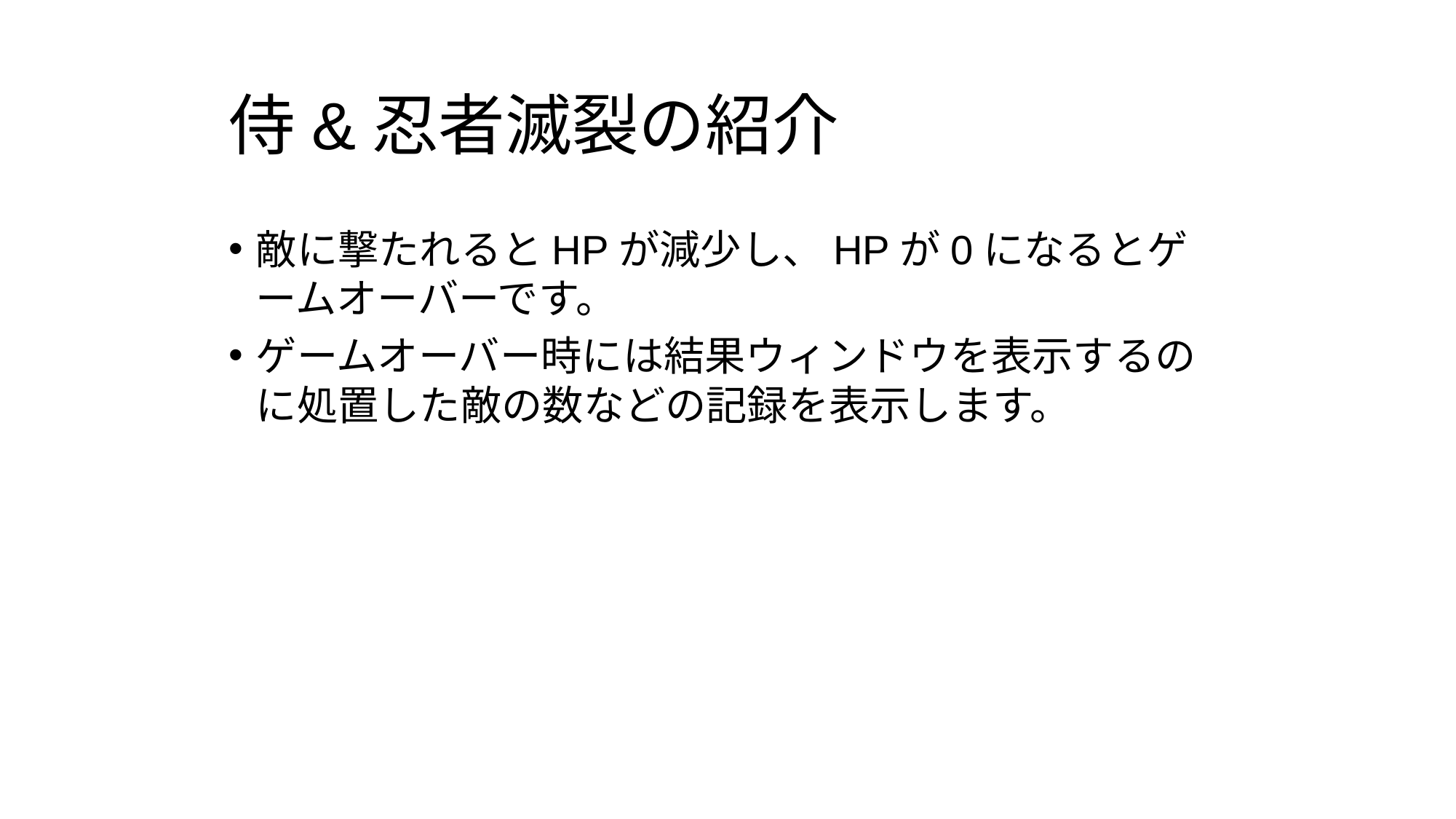

# 侍&忍者滅裂の紹介
敵に撃たれるとHPが減少し、HPが0になるとゲームオーバーです。
ゲームオーバー時には結果ウィンドウを表示するのに処置した敵の数などの記録を表示します。